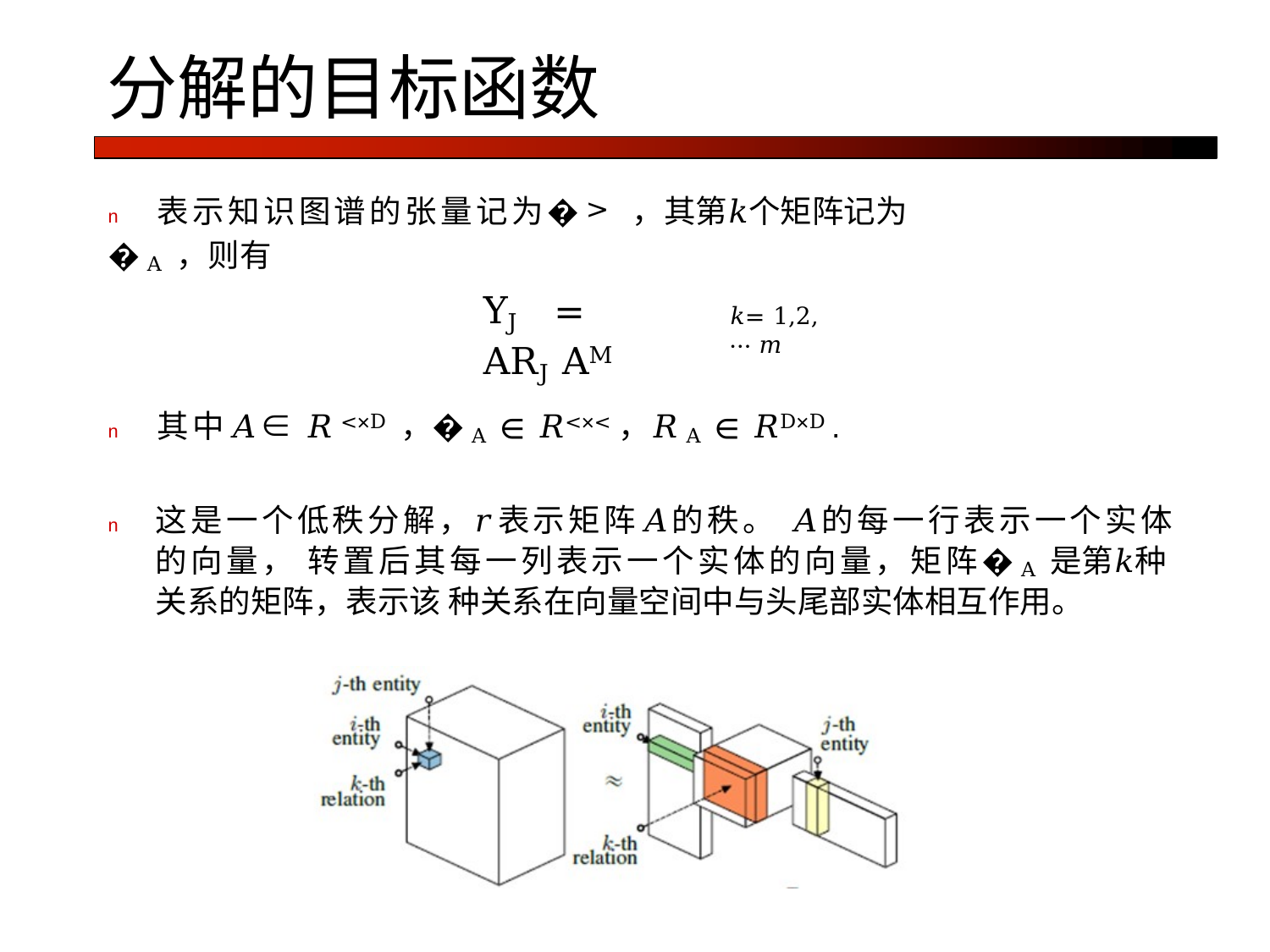

# 分解的目标函数

n	表示知识图谱的张量记为�> ，其第𝑘个矩阵记为�A ，则有
YJ  = ARJAM
𝑘= 1,2, ⋯ 𝑚
n	其中𝐴∈ 𝑅<×D ，�A  ∈ 𝑅<×<，𝑅A  ∈ 𝑅D×D .

n	这是一个低秩分解，𝑟表示矩阵𝐴的秩。 𝐴的每一行表示一个实体的向量， 转置后其每一列表示一个实体的向量，矩阵�A 是第𝑘种关系的矩阵，表示该 种关系在向量空间中与头尾部实体相互作用。